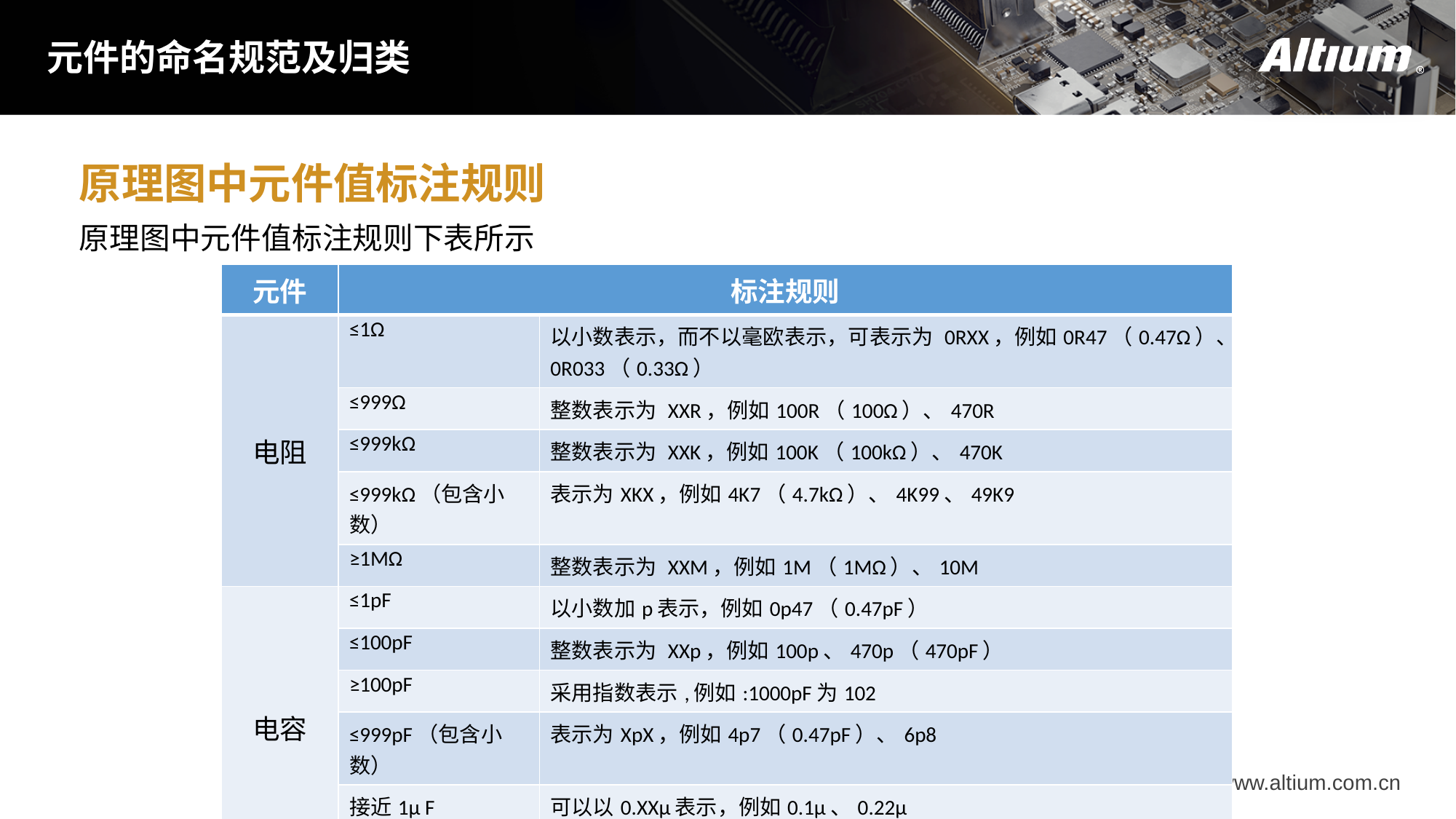

元件的命名规范及归类
原理图中元件值标注规则
原理图中元件值标注规则下表所示
| 元件 | 标注规则 |  |
| --- | --- | --- |
| 电阻 | ≤1Ω | 以小数表示，而不以毫欧表示，可表示为 0RXX，例如0R47（0.47Ω）、0R033（0.33Ω） |
|  | ≤999Ω | 整数表示为 XXR，例如100R（100Ω）、470R |
|  | ≤999kΩ | 整数表示为 XXK，例如100K（100kΩ）、470K |
|  | ≤999kΩ（包含小数） | 表示为XKX，例如4K7（4.7kΩ）、4K99、49K9 |
|  | ≥1MΩ | 整数表示为 XXM，例如1M（1MΩ）、10M |
| 电容 | ≤1pF | 以小数加p表示，例如0p47（0.47pF） |
|  | ≤100pF | 整数表示为 XXp，例如100p、470p（470pF） |
|  | ≥100pF | 采用指数表示,例如:1000pF为102 |
|  | ≤999pF（包含小数） | 表示为XpX，例如4p7（0.47pF）、6p8 |
|  | 接近1μ F | 可以以0.XXμ表示，例如0.1μ、0.22μ |
|  | ≥1μF | 整数表示为XXμF/耐压值，例如100μF /25V、470μF/16V |
www.altium.com.cn